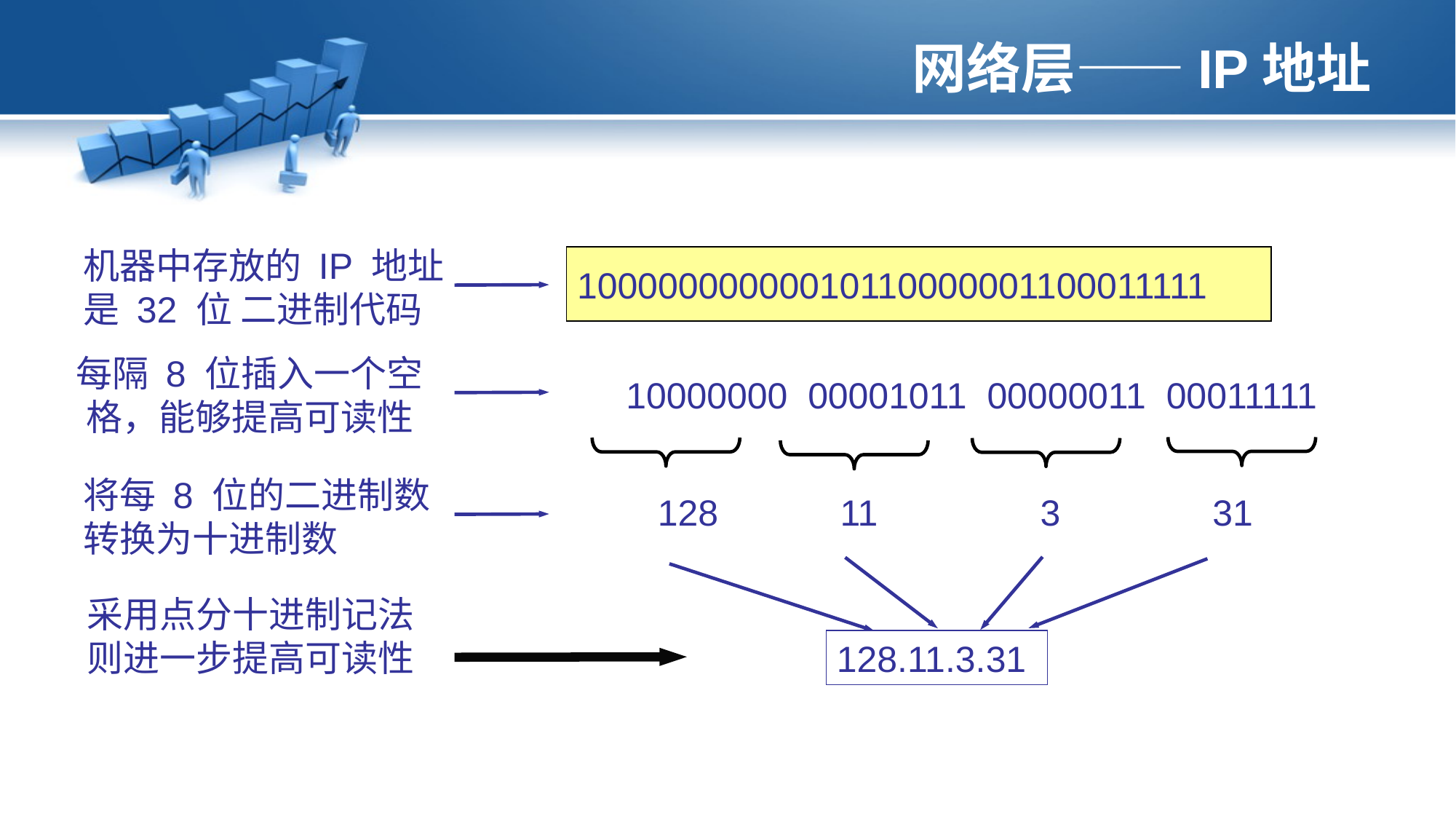

# 网络层——IP地址
机器中存放的 IP 地址
是 32 位 二进制代码
10000000000010110000001100011111

每隔 8 位插入一个空格，能够提高可读性
     10000000  00001011  00000011  00011111

将每 8 位的二进制数
转换为十进制数
128            11                3               31

采用点分十进制记法
则进一步提高可读性
128.11.3.31